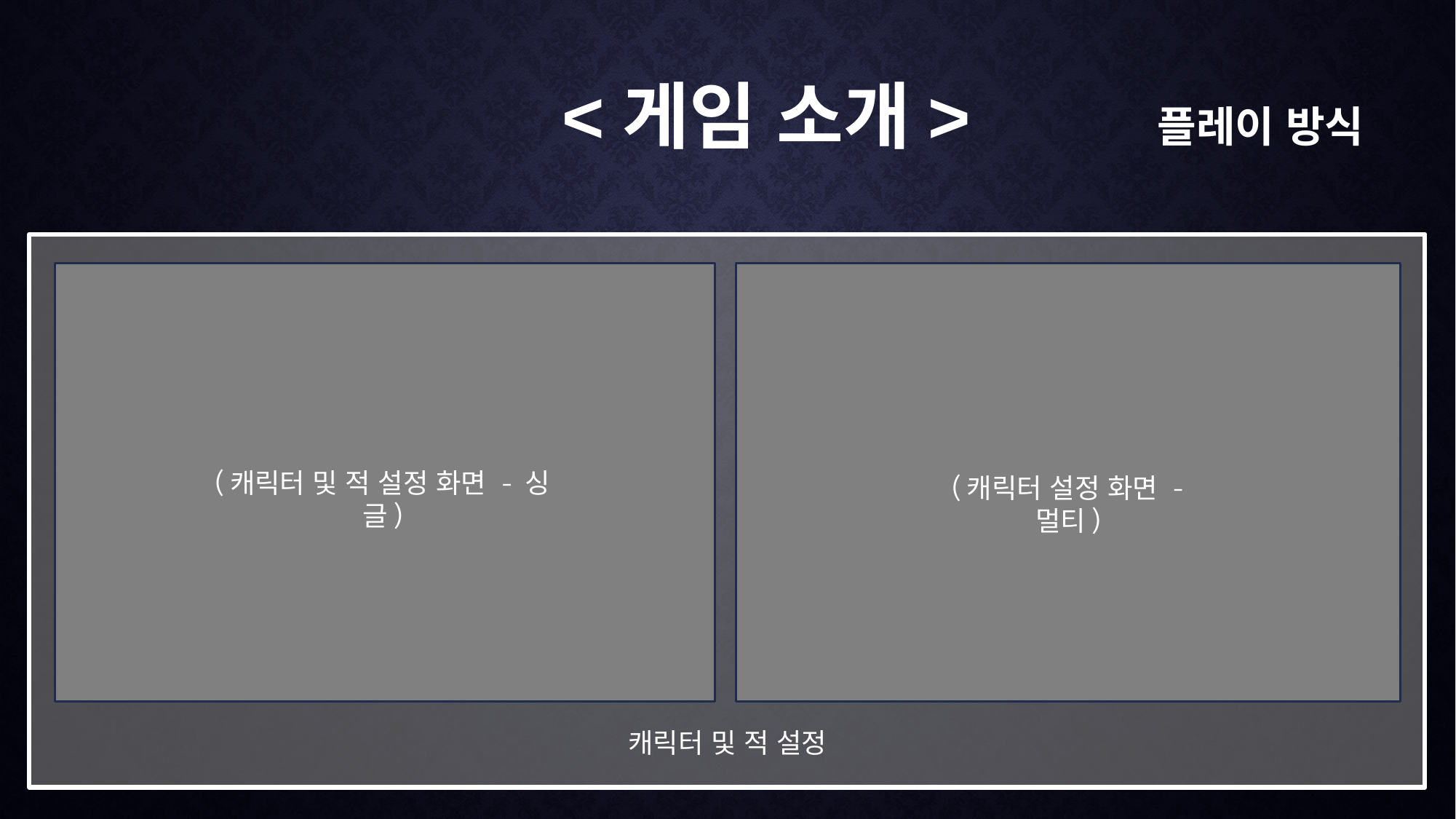

<게임 소개>
플레이 방식

(캐릭터 및 적 설정 화면 - 싱글)
(캐릭터 설정 화면 - 멀티)
캐릭터 및 적 설정